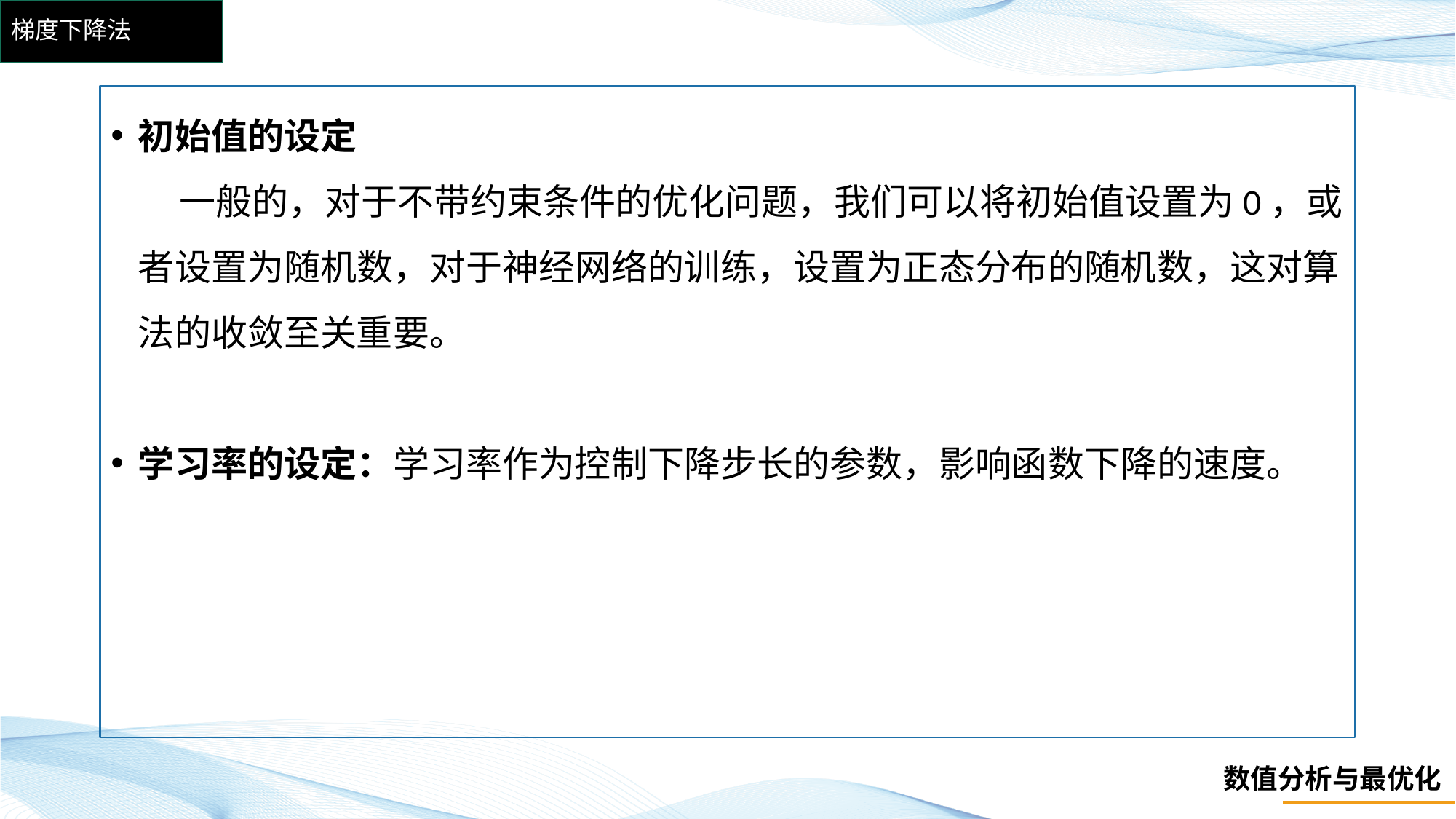

# 梯度下降法
初始值的设定
     一般的，对于不带约束条件的优化问题，我们可以将初始值设置为0，或者设置为随机数，对于神经网络的训练，设置为正态分布的随机数，这对算法的收敛至关重要。

学习率的设定：学习率作为控制下降步长的参数，影响函数下降的速度。